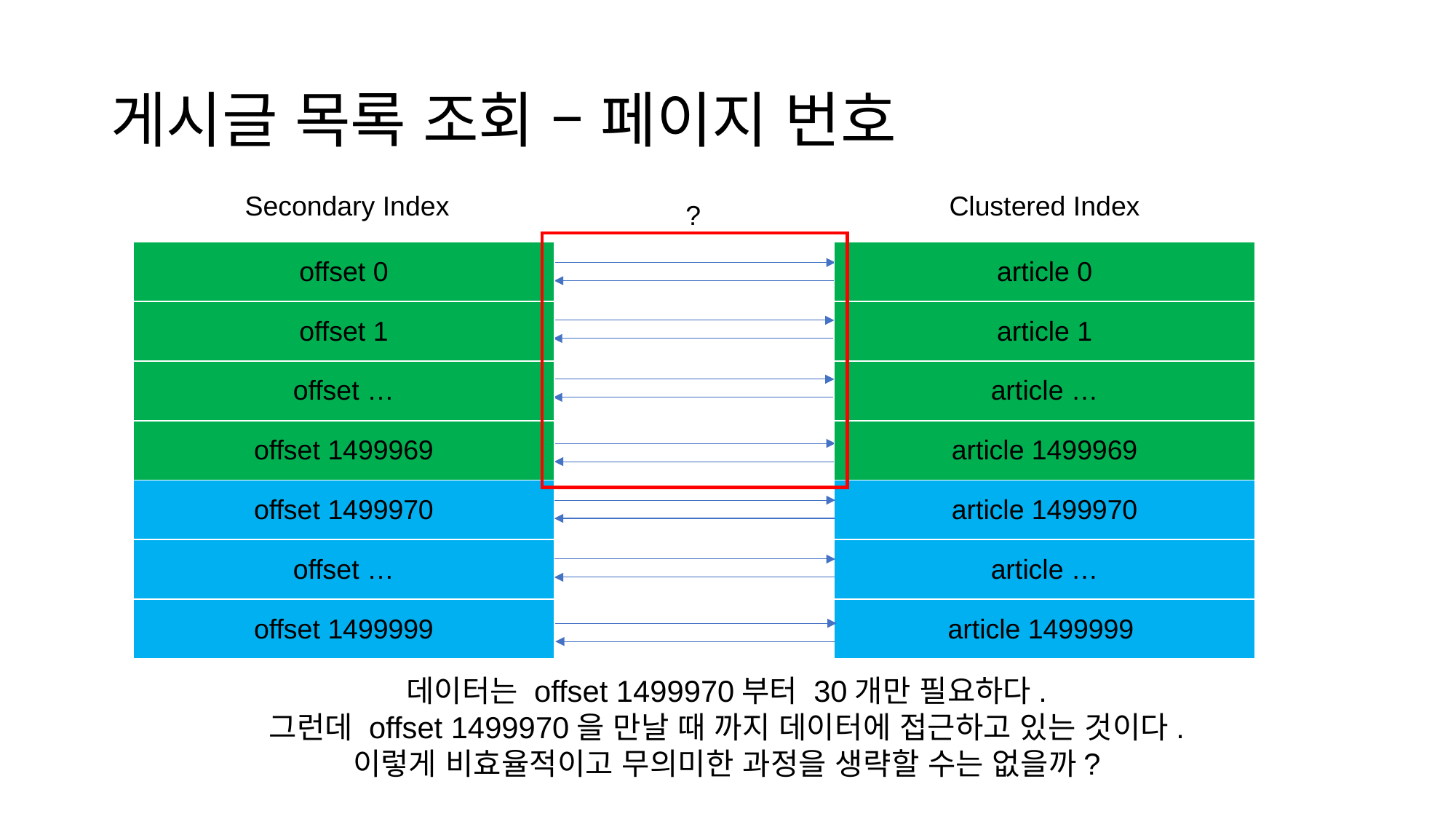

# 게시글 목록 조회 – 페이지 번호
Secondary Index
Clustered Index
?

| offset 0 |
| --- |
| offset 1 |
| offset … |
| offset 1499969 |
| offset 1499970 |
| offset … |
| offset 1499999 |
| article 0 |
| --- |
| article 1 |
| article … |
| article 1499969 |
| article 1499970 |
| article … |
| article 1499999 |
데이터는 offset 1499970부터 30개만 필요하다.
그런데 offset 1499970을 만날 때 까지 데이터에 접근하고 있는 것이다.
이렇게 비효율적이고 무의미한 과정을 생략할 수는 없을까?